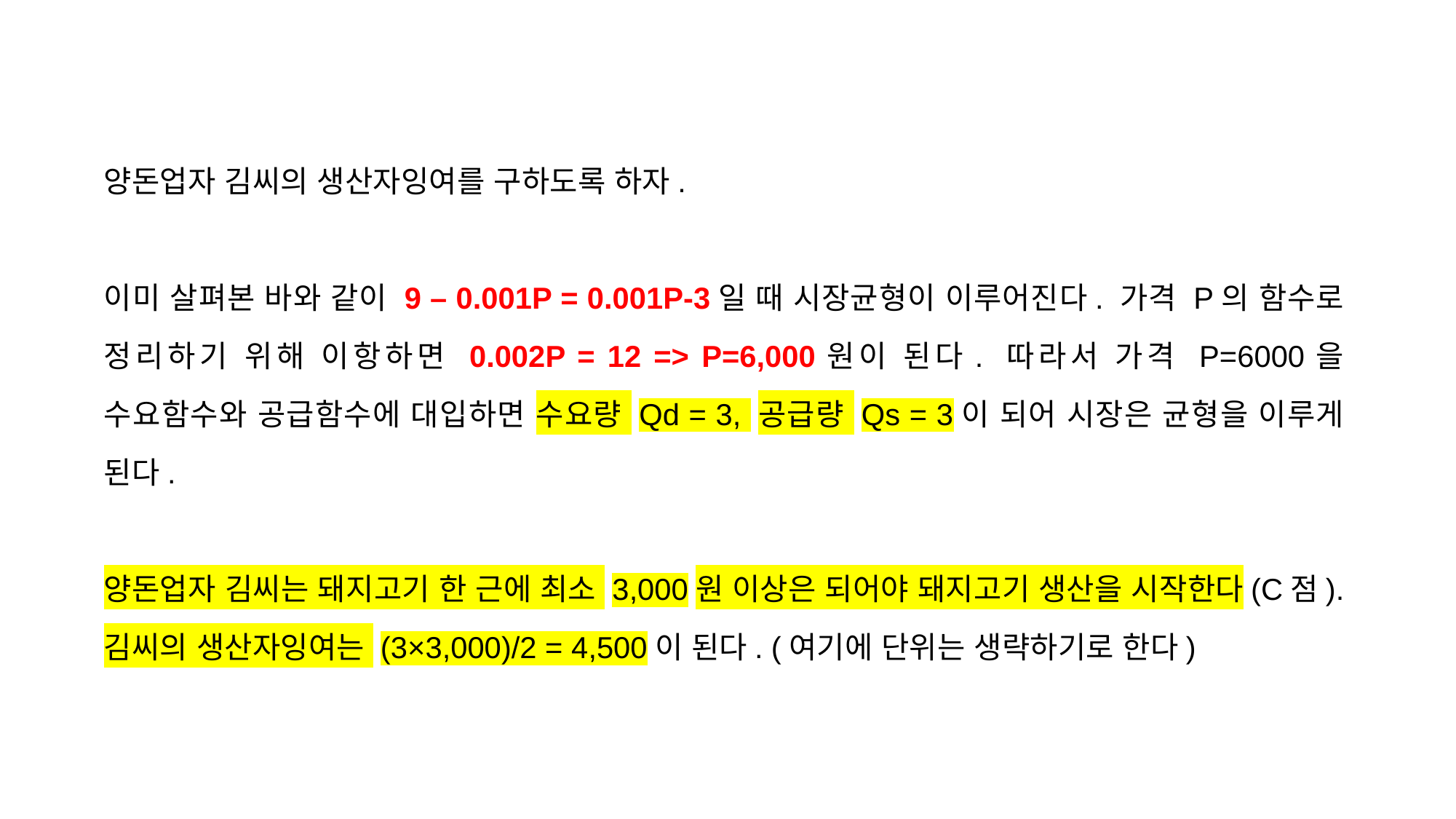

양돈업자 김씨의 생산자잉여를 구하도록 하자.

이미 살펴본 바와 같이 9 – 0.001P = 0.001P-3일 때 시장균형이 이루어진다. 가격 P의 함수로 정리하기 위해 이항하면 0.002P = 12 => P=6,000원이 된다. 따라서 가격 P=6000을 수요함수와 공급함수에 대입하면 수요량 Qd = 3, 공급량 Qs = 3이 되어 시장은 균형을 이루게 된다.

양돈업자 김씨는 돼지고기 한 근에 최소 3,000원 이상은 되어야 돼지고기 생산을 시작한다(C점). 김씨의 생산자잉여는 (3×3,000)/2 = 4,500이 된다. (여기에 단위는 생략하기로 한다)